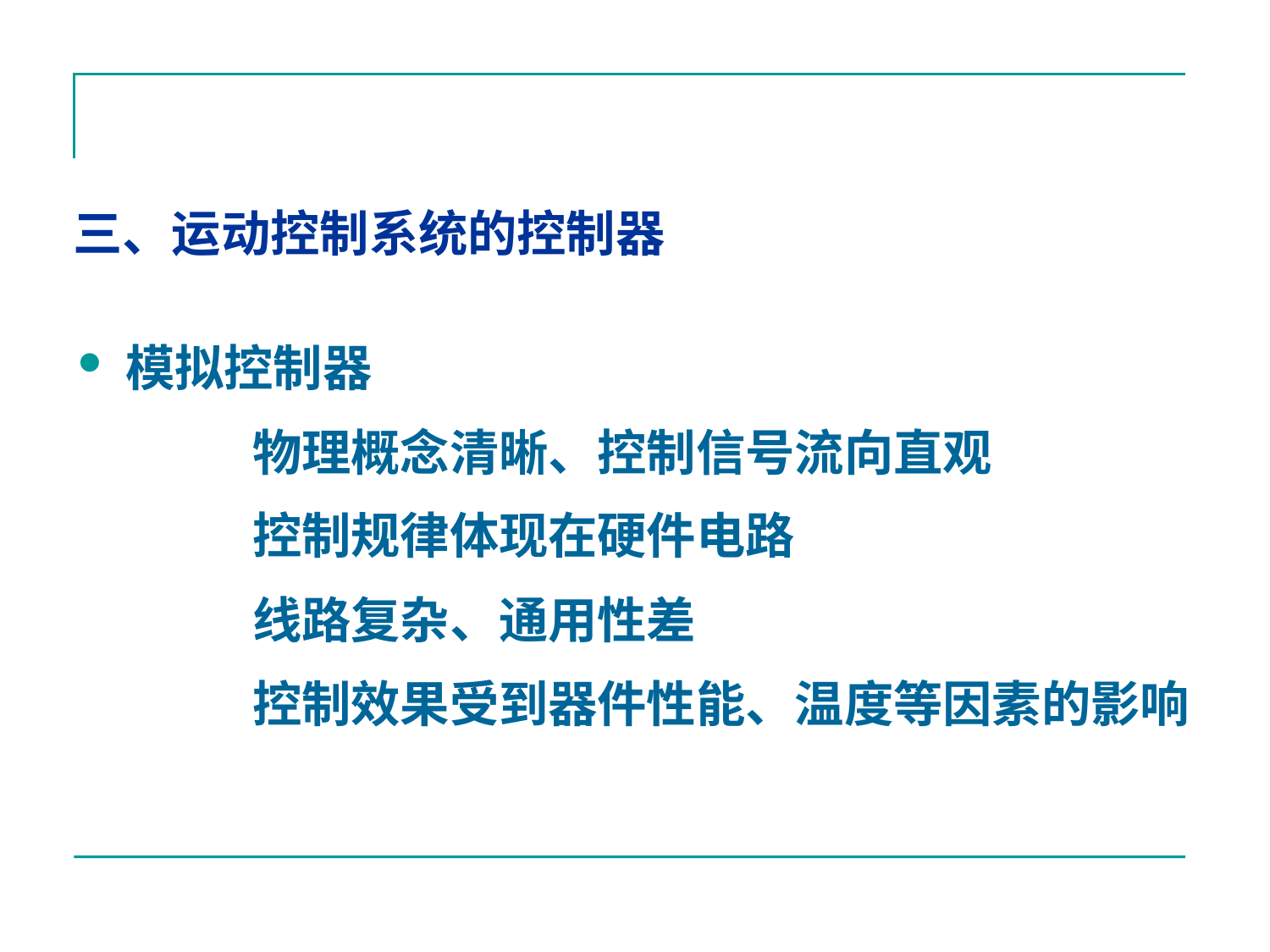

# 三、运动控制系统的控制器
模拟控制器
		物理概念清晰、控制信号流向直观
		控制规律体现在硬件电路
		线路复杂、通用性差
		控制效果受到器件性能、温度等因素的影响